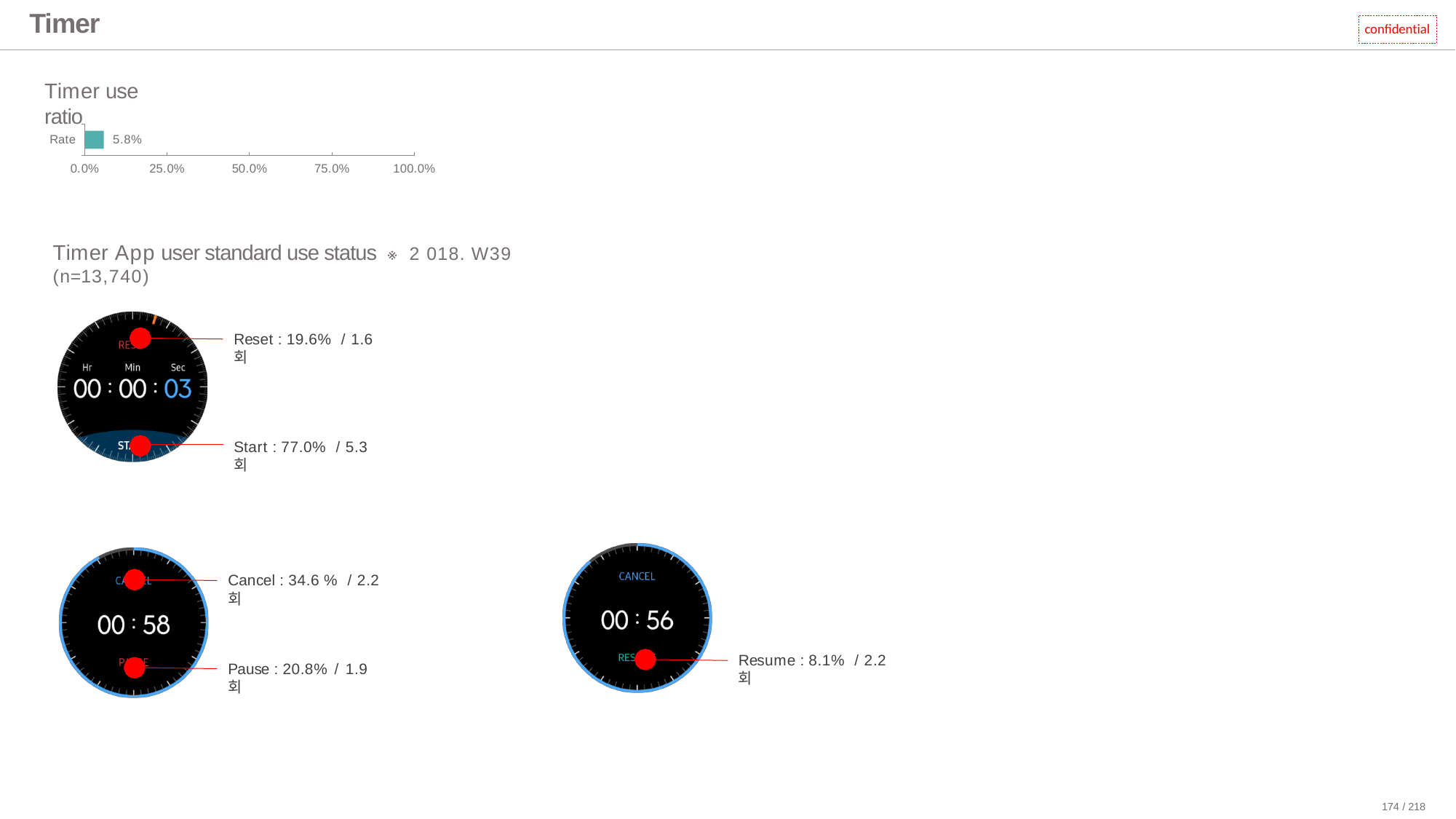

# Timer
confidential
Timer use ratio

5.8%
Rate

0.0%
25.0%
50.0%
75.0%
100.0%
Timer App user standard use status ※2018. W39 (n=13,740)

Reset : 19.6% / 1.6회

Start : 77.0% / 5.3회

Cancel : 34.6 % / 2.2회

Resume : 8.1% / 2.2회

Pause : 20.8% / 1.9회

174 / 218